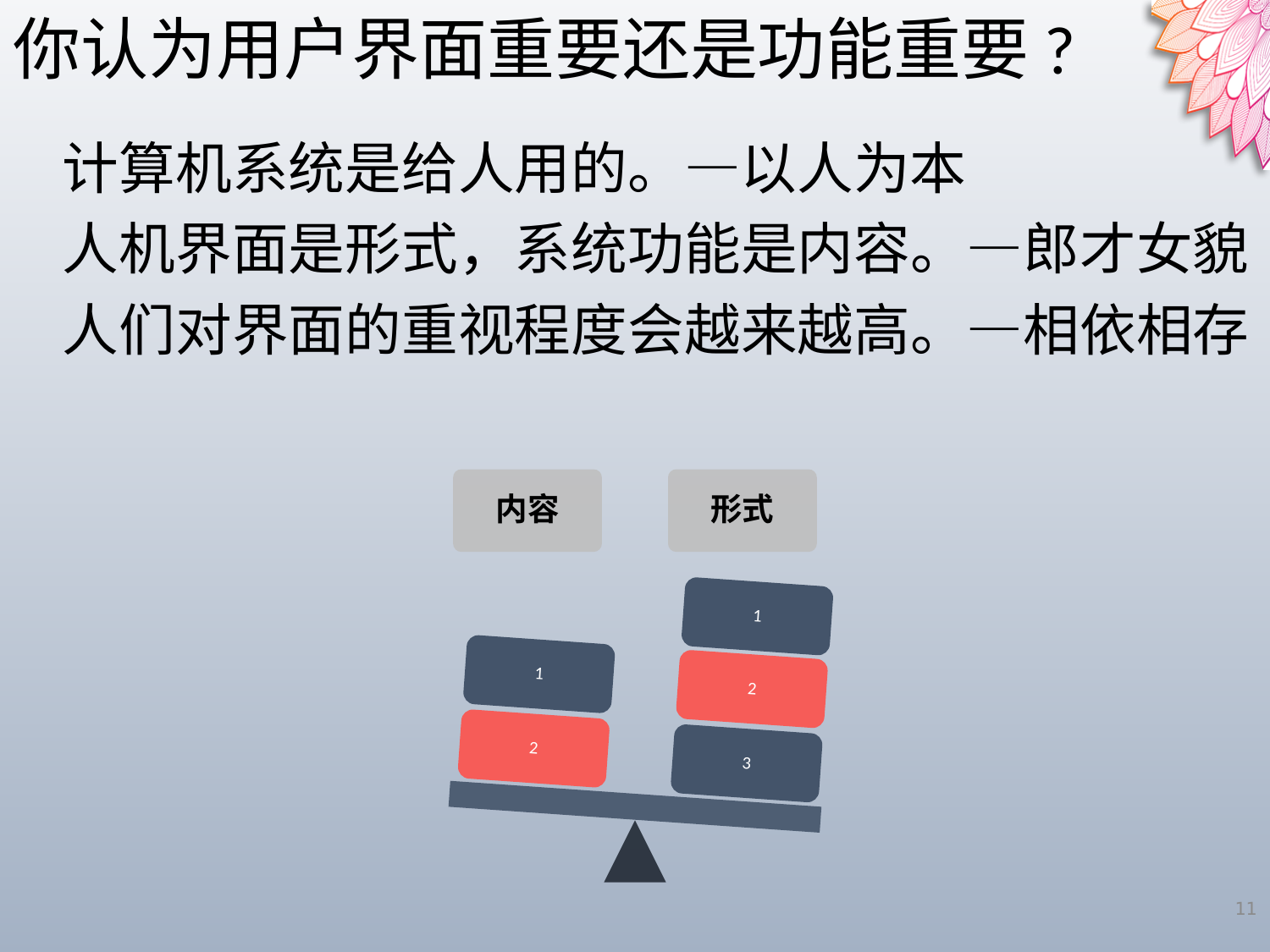

你认为用户界面重要还是功能重要?
计算机系统是给人用的。—以人为本
人机界面是形式，系统功能是内容。—郎才女貌
人们对界面的重视程度会越来越高。—相依相存
内容
形式
1
1
2
2
3

11